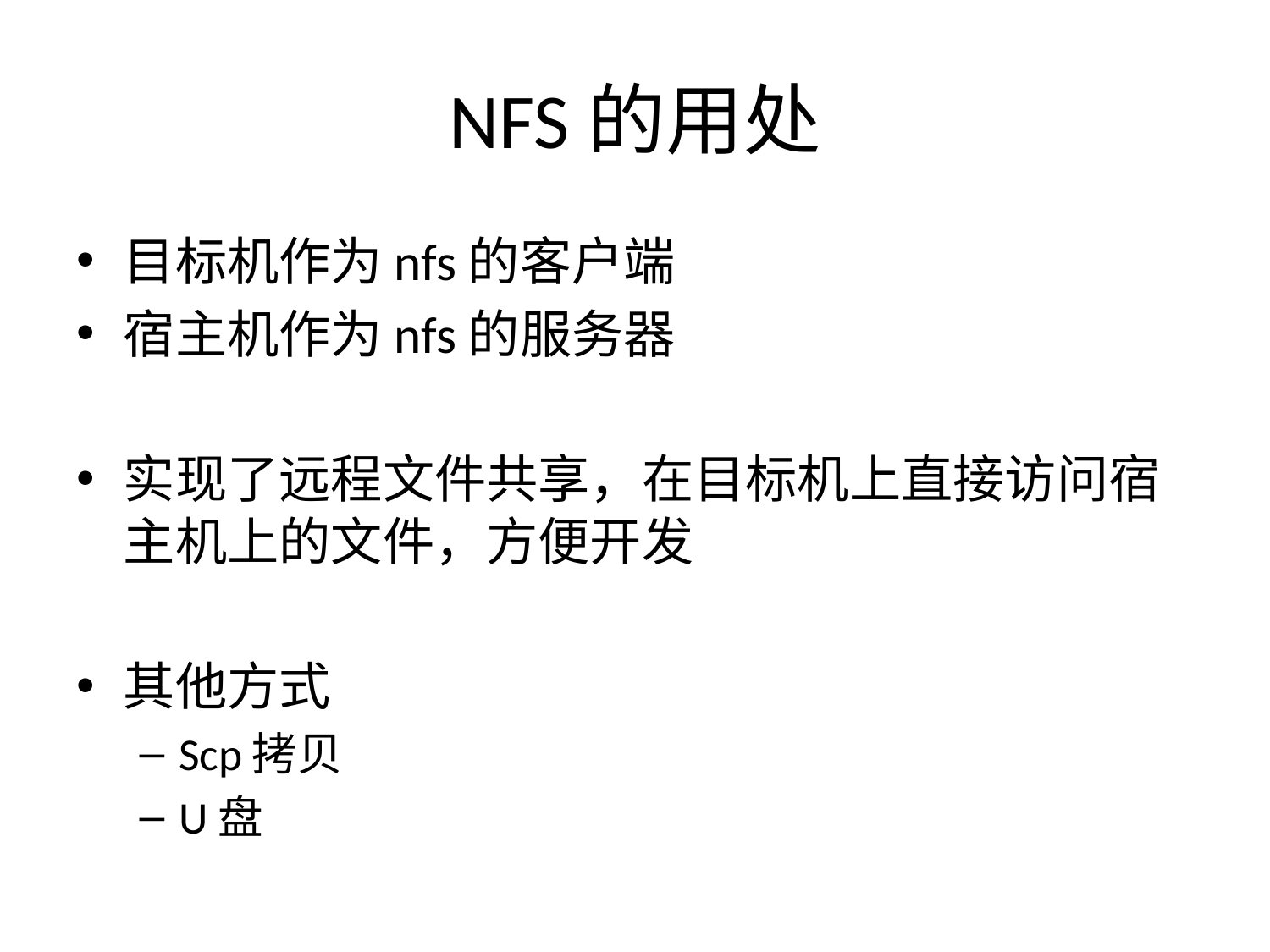

# NFS的用处
目标机作为nfs的客户端
宿主机作为nfs的服务器

实现了远程文件共享，在目标机上直接访问宿主机上的文件，方便开发

其他方式
Scp拷贝
U盘